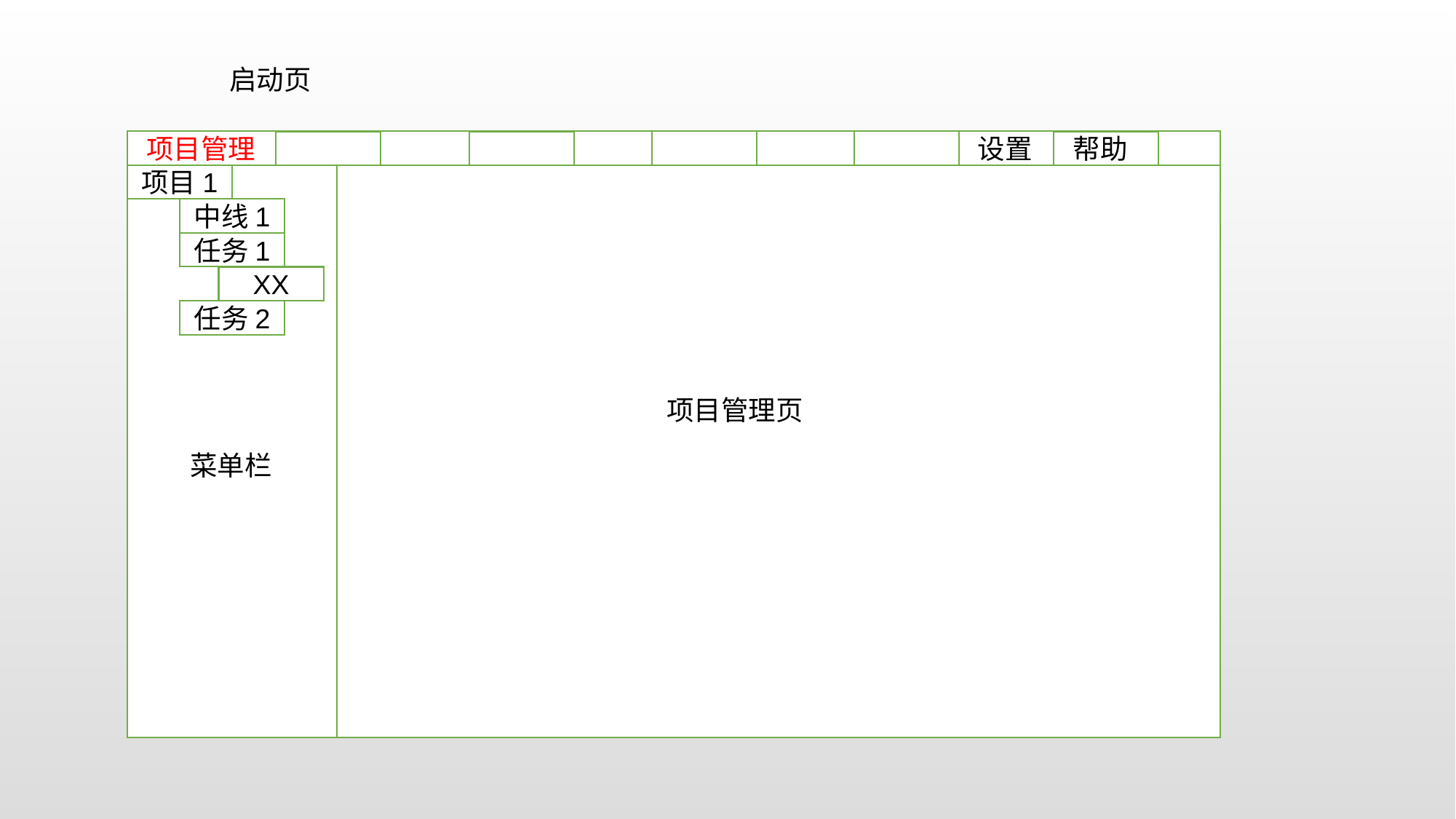

启动页
项目管理
设置
帮助

项目1

中线1
任务1
XX
任务2
项目管理页
菜单栏